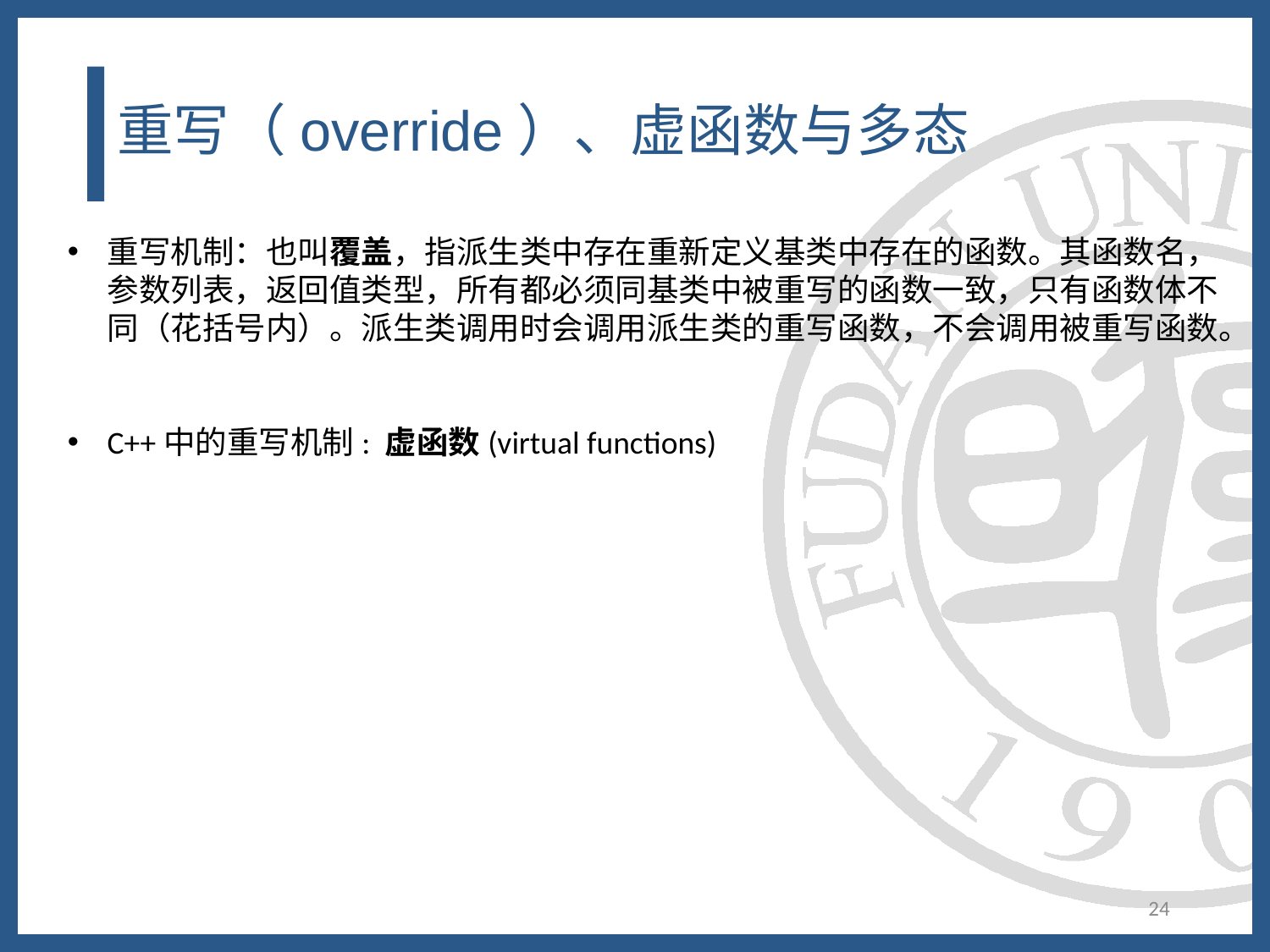

# 重写（override）、虚函数与多态
重写机制：也叫覆盖，指派生类中存在重新定义基类中存在的函数。其函数名，参数列表，返回值类型，所有都必须同基类中被重写的函数一致，只有函数体不同（花括号内）。派生类调用时会调用派生类的重写函数，不会调用被重写函数。

C++中的重写机制: 虚函数(virtual functions)

24